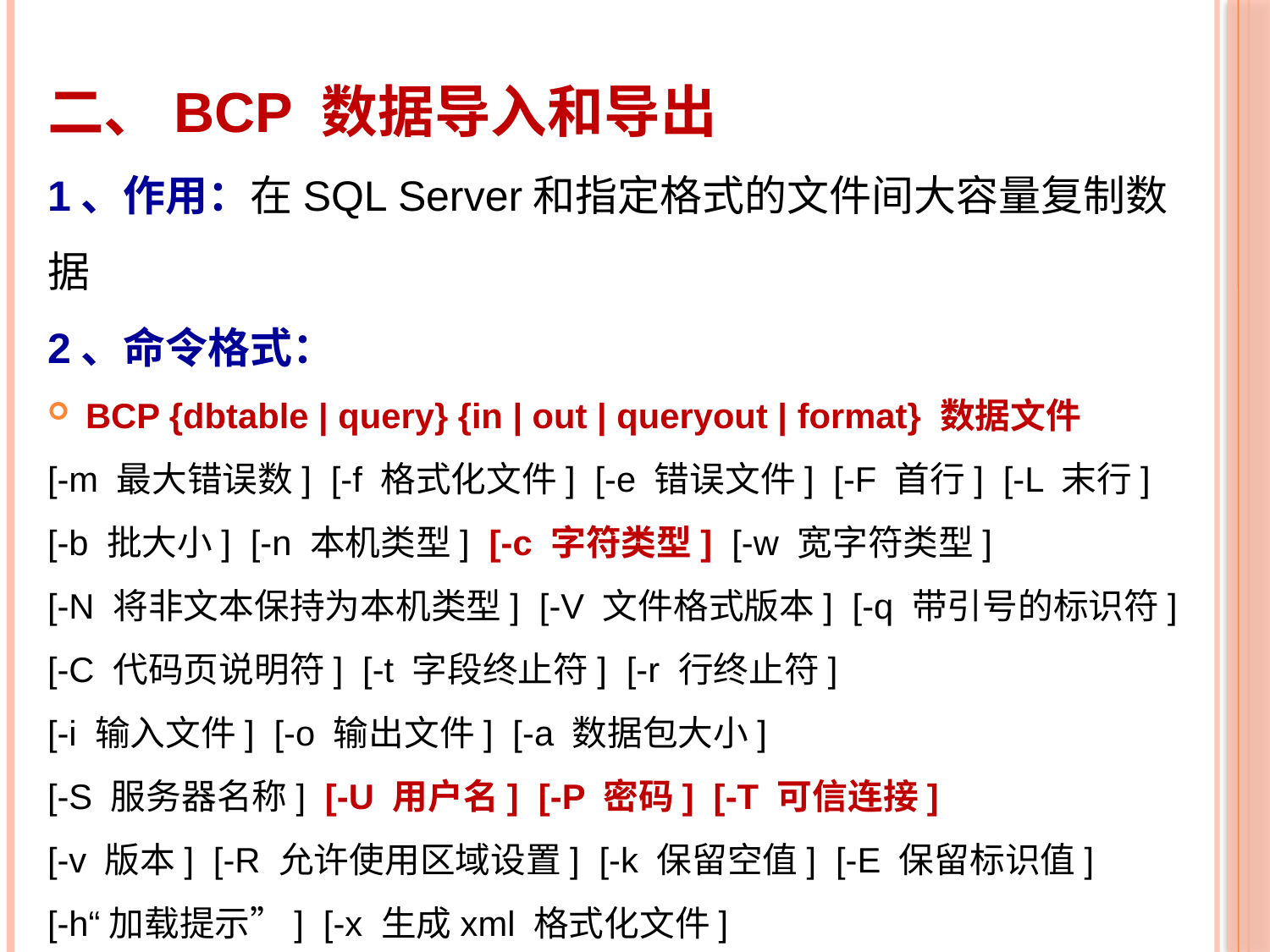

二、BCP 数据导入和导出
1、作用：在SQL Server和指定格式的文件间大容量复制数据
2、命令格式：
BCP {dbtable | query} {in | out | queryout | format} 数据文件
[-m 最大错误数]  [-f 格式化文件]  [-e 错误文件]  [-F 首行]  [-L 末行]
[-b 批大小]  [-n 本机类型]  [-c 字符类型]  [-w 宽字符类型]
[-N 将非文本保持为本机类型]  [-V 文件格式版本]  [-q 带引号的标识符]
[-C 代码页说明符]  [-t 字段终止符]  [-r 行终止符]
[-i 输入文件]  [-o 输出文件]  [-a 数据包大小]
[-S 服务器名称]  [-U 用户名]  [-P 密码]  [-T 可信连接]
[-v 版本]  [-R 允许使用区域设置]  [-k 保留空值]  [-E 保留标识值]
[-h“加载提示”]  [-x 生成xml 格式化文件]